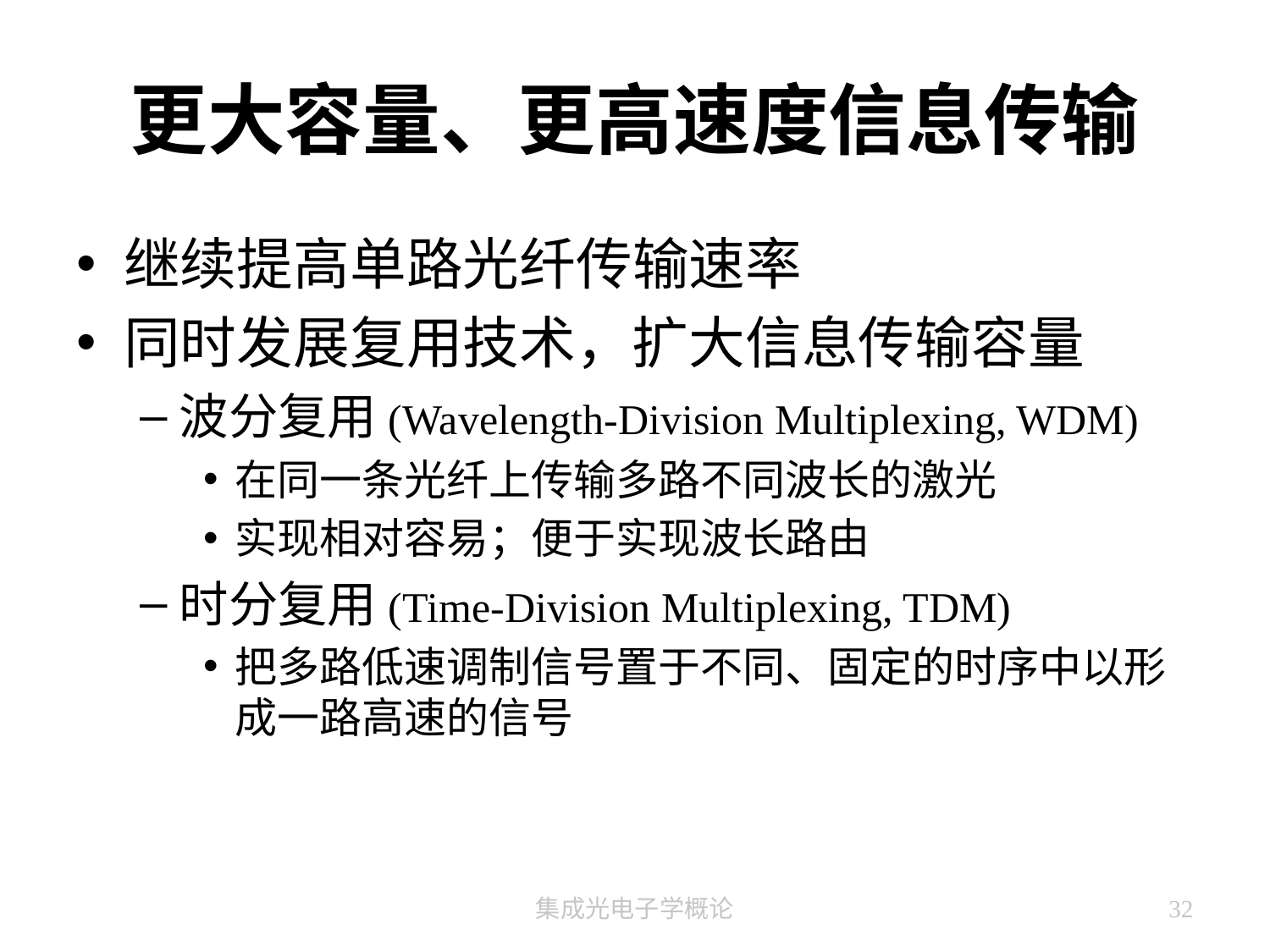

# 更大容量、更高速度信息传输
继续提高单路光纤传输速率
同时发展复用技术，扩大信息传输容量
波分复用(Wavelength-Division Multiplexing, WDM)
在同一条光纤上传输多路不同波长的激光
实现相对容易；便于实现波长路由
时分复用(Time-Division Multiplexing, TDM)
把多路低速调制信号置于不同、固定的时序中以形成一路高速的信号

集成光电子学概论
32